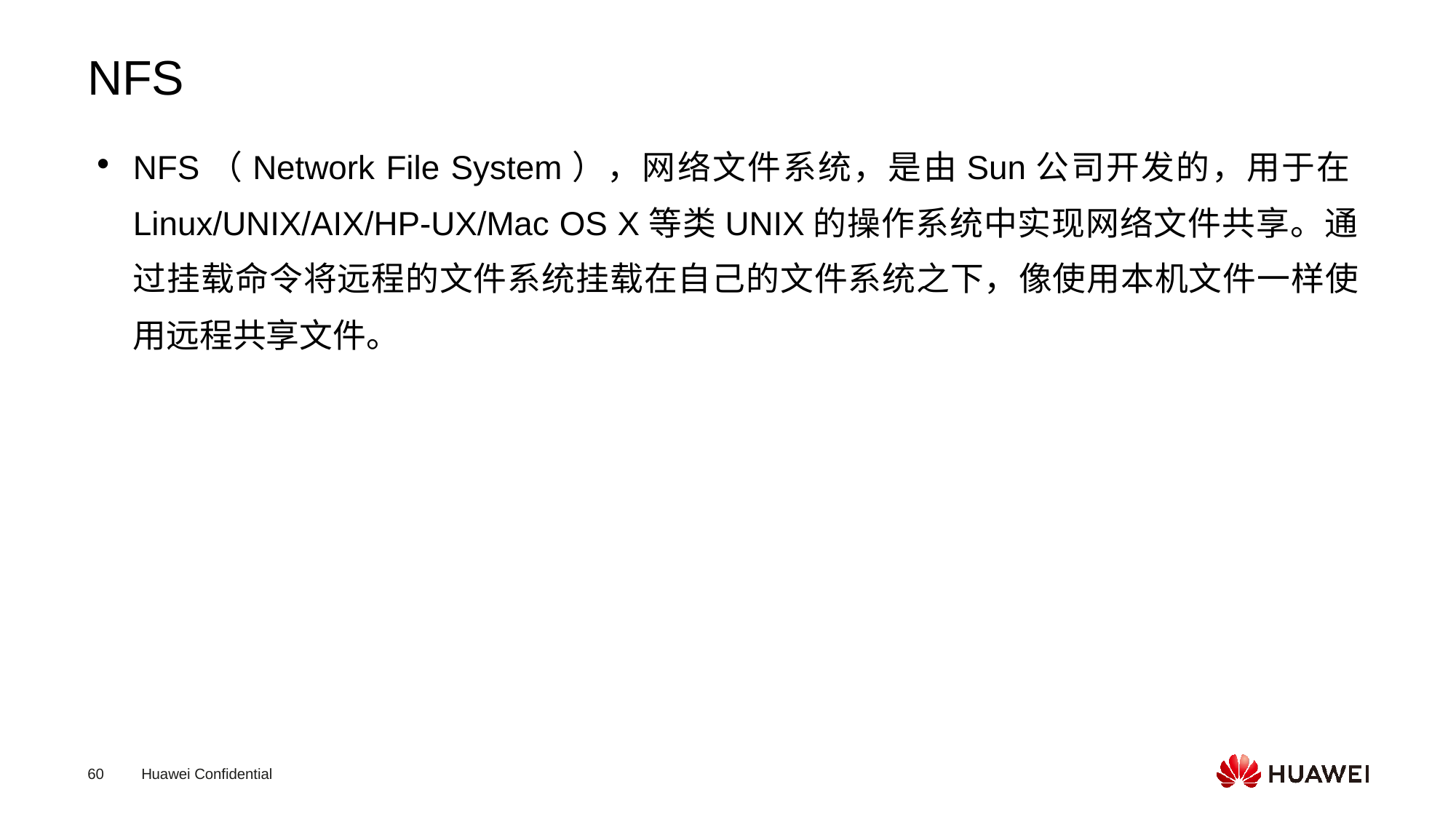

# NFS
NFS（Network File System），网络文件系统，是由Sun公司开发的，用于在Linux/UNIX/AIX/HP-UX/Mac OS X等类UNIX的操作系统中实现网络文件共享。通过挂载命令将远程的文件系统挂载在自己的文件系统之下，像使用本机文件一样使用远程共享文件。